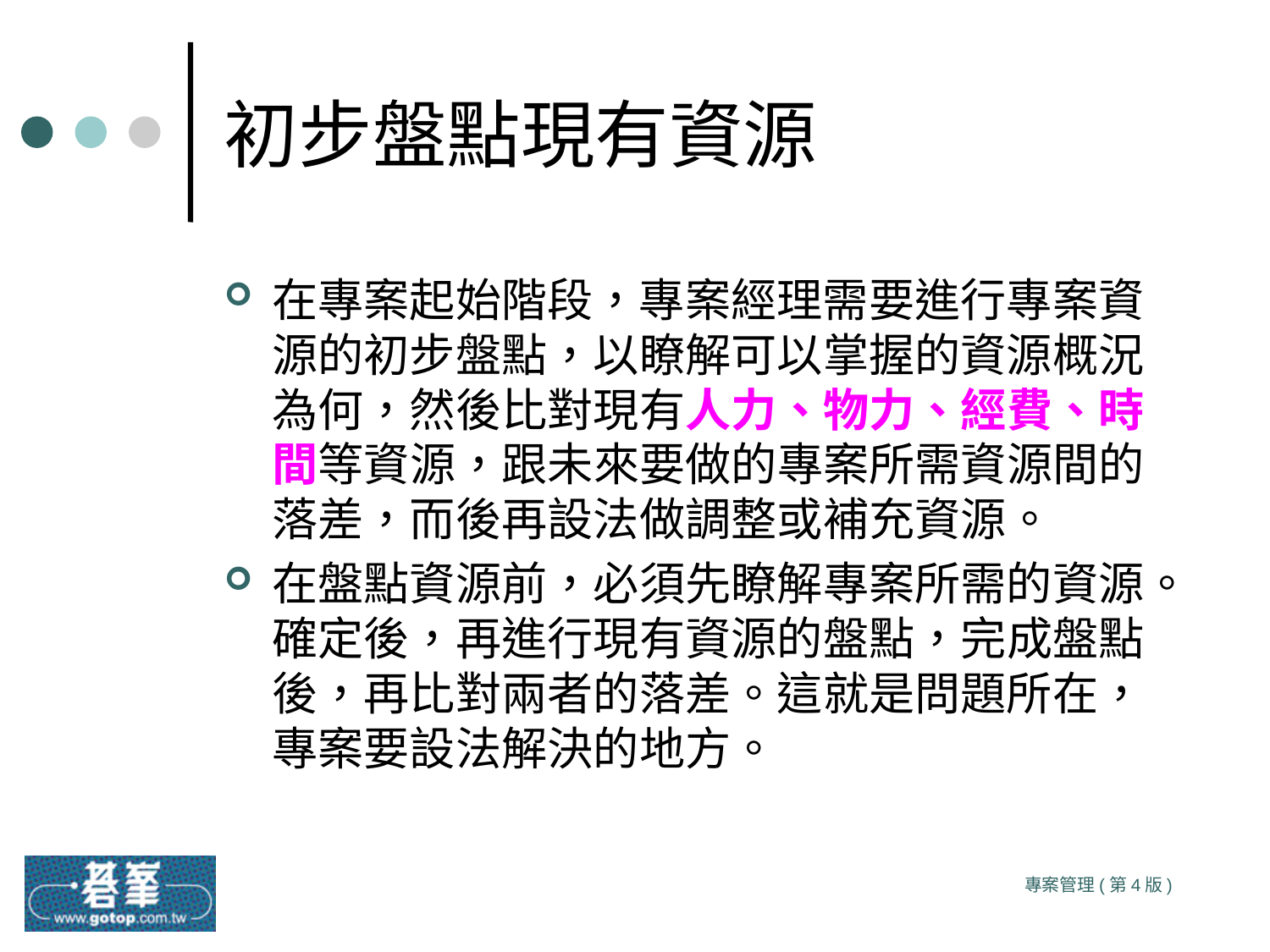

# 初步盤點現有資源
在專案起始階段，專案經理需要進行專案資源的初步盤點，以瞭解可以掌握的資源概況為何，然後比對現有人力、物力、經費、時間等資源，跟未來要做的專案所需資源間的落差，而後再設法做調整或補充資源。
在盤點資源前，必須先瞭解專案所需的資源。確定後，再進行現有資源的盤點，完成盤點後，再比對兩者的落差。這就是問題所在，專案要設法解決的地方。
專案管理(第4版)